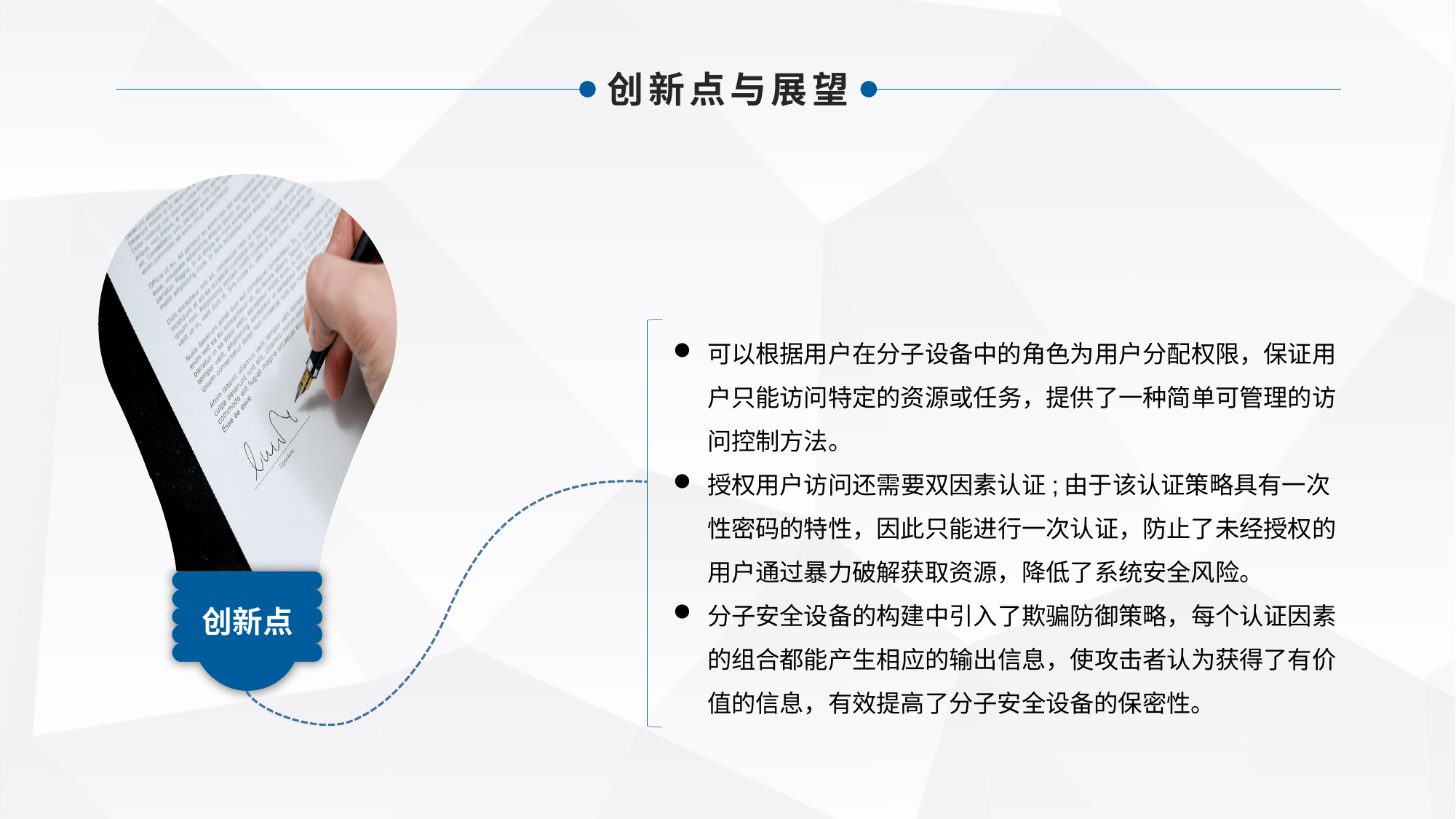

创新点与展望

可以根据用户在分子设备中的角色为用户分配权限，保证用户只能访问特定的资源或任务，提供了一种简单可管理的访问控制方法。
授权用户访问还需要双因素认证;由于该认证策略具有一次性密码的特性，因此只能进行一次认证，防止了未经授权的用户通过暴力破解获取资源，降低了系统安全风险。
分子安全设备的构建中引入了欺骗防御策略，每个认证因素的组合都能产生相应的输出信息，使攻击者认为获得了有价值的信息，有效提高了分子安全设备的保密性。

创新点